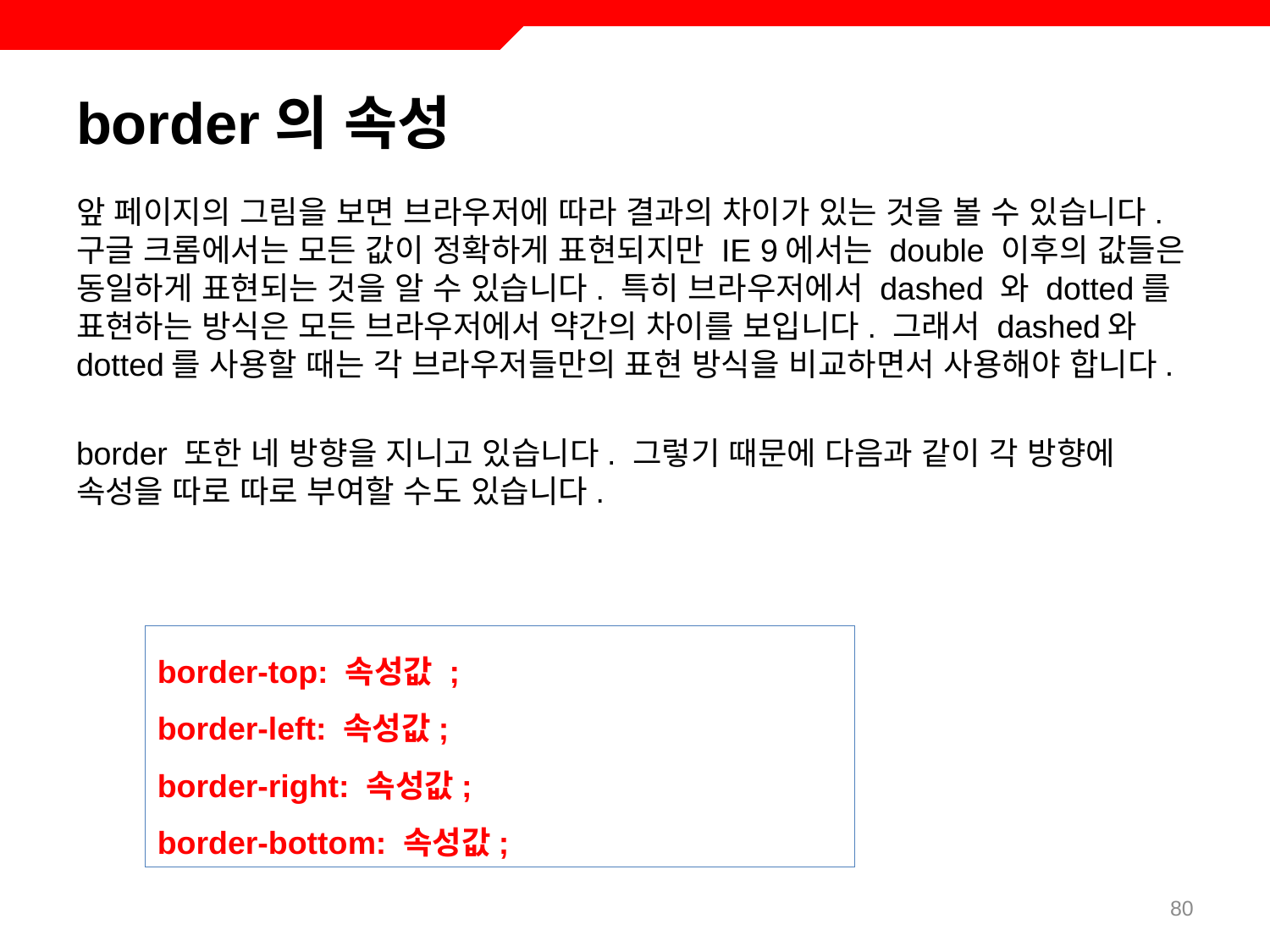

# border의 속성
앞 페이지의 그림을 보면 브라우저에 따라 결과의 차이가 있는 것을 볼 수 있습니다. 구글 크롬에서는 모든 값이 정확하게 표현되지만 IE 9에서는 double 이후의 값들은 동일하게 표현되는 것을 알 수 있습니다. 특히 브라우저에서 dashed 와 dotted를 표현하는 방식은 모든 브라우저에서 약간의 차이를 보입니다. 그래서 dashed와 dotted를 사용할 때는 각 브라우저들만의 표현 방식을 비교하면서 사용해야 합니다.

border 또한 네 방향을 지니고 있습니다. 그렇기 때문에 다음과 같이 각 방향에 속성을 따로 따로 부여할 수도 있습니다.
border-top: 속성값 ;
border-left: 속성값;
border-right: 속성값;
border-bottom: 속성값;
80